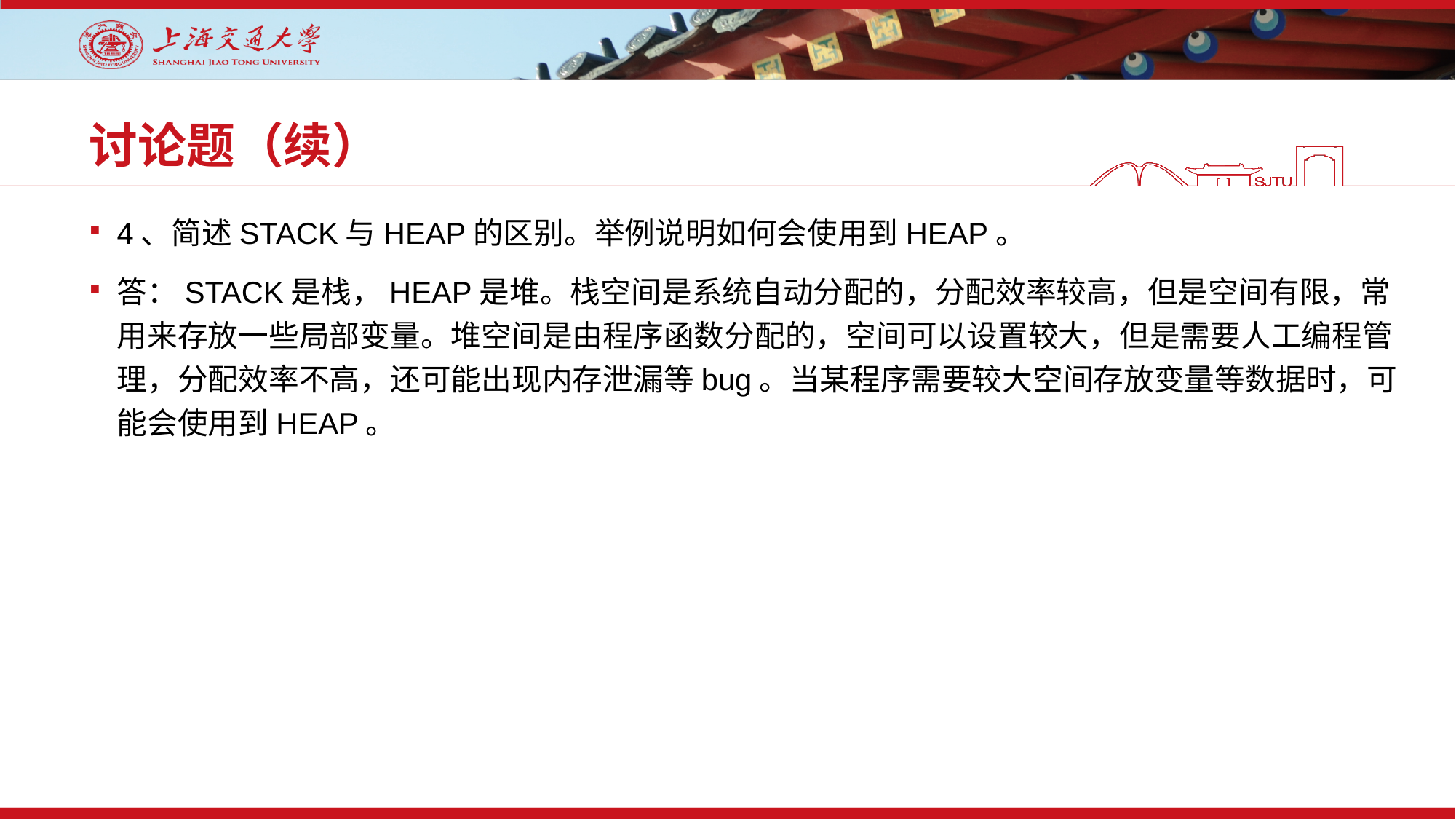

# 讨论题（续）
4、简述STACK与HEAP的区别。举例说明如何会使用到HEAP。
答：STACK是栈，HEAP是堆。栈空间是系统自动分配的，分配效率较高，但是空间有限，常用来存放一些局部变量。堆空间是由程序函数分配的，空间可以设置较大，但是需要人工编程管理，分配效率不高，还可能出现内存泄漏等bug。当某程序需要较大空间存放变量等数据时，可能会使用到HEAP。